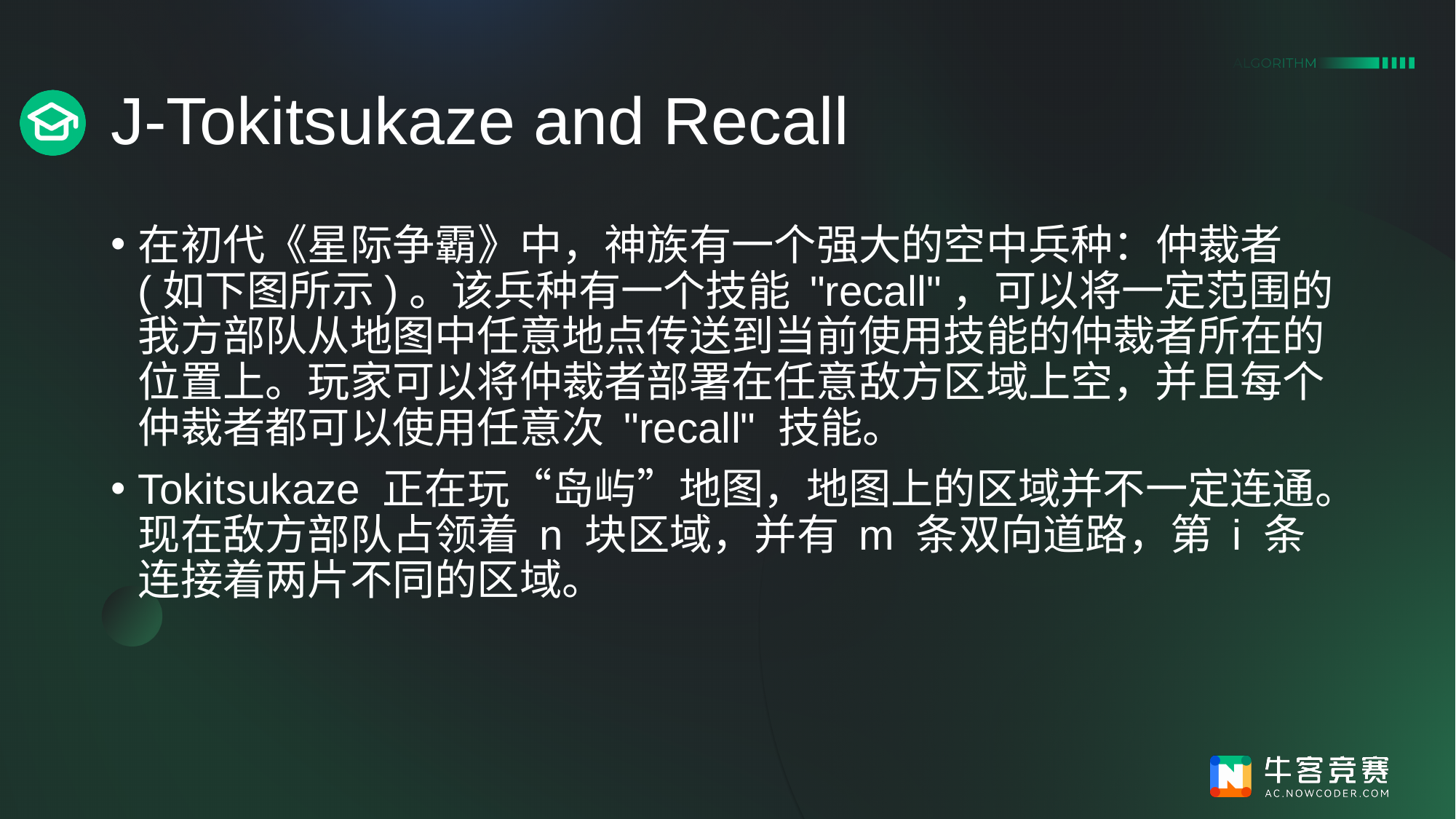

# J-Tokitsukaze and Recall
在初代《星际争霸》中，神族有一个强大的空中兵种：仲裁者 (如下图所示)。该兵种有一个技能 "recall"，可以将一定范围的我方部队从地图中任意地点传送到当前使用技能的仲裁者所在的位置上。玩家可以将仲裁者部署在任意敌方区域上空，并且每个仲裁者都可以使用任意次 "recall" 技能。
Tokitsukaze 正在玩“岛屿”地图，地图上的区域并不一定连通。现在敌方部队占领着 n 块区域，并有 m 条双向道路，第 i 条连接着两片不同的区域。